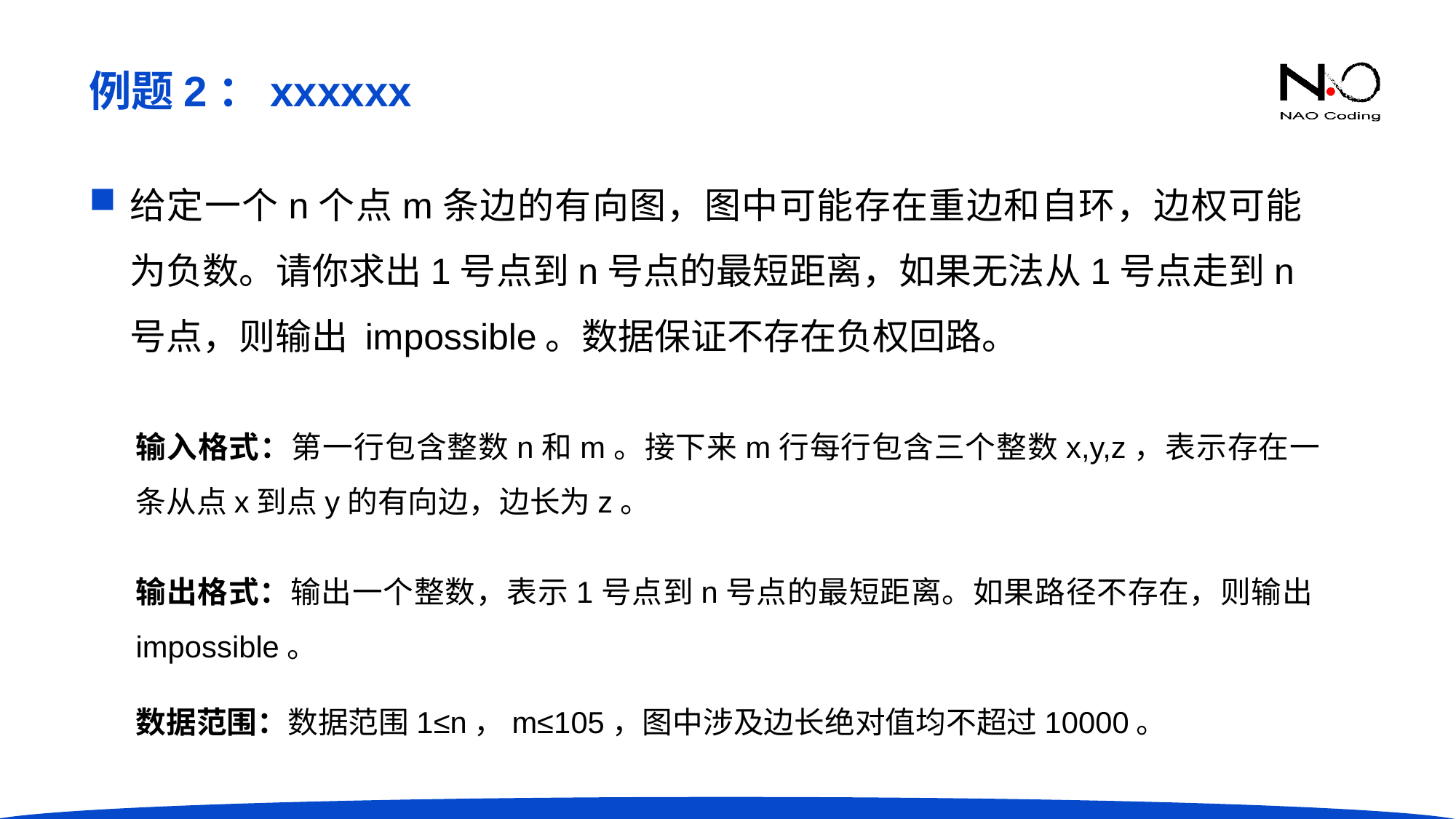

例题2：xxxxxx
给定一个n个点m条边的有向图，图中可能存在重边和自环，边权可能为负数。请你求出1号点到n号点的最短距离，如果无法从1号点走到n号点，则输出 impossible。数据保证不存在负权回路。
输入格式：第一行包含整数n和m。接下来m行每行包含三个整数x,y,z，表示存在一条从点x到点y的有向边，边长为z。
输出格式：输出一个整数，表示1号点到n号点的最短距离。如果路径不存在，则输出impossible。
数据范围：数据范围1≤n，m≤105，图中涉及边长绝对值均不超过10000。